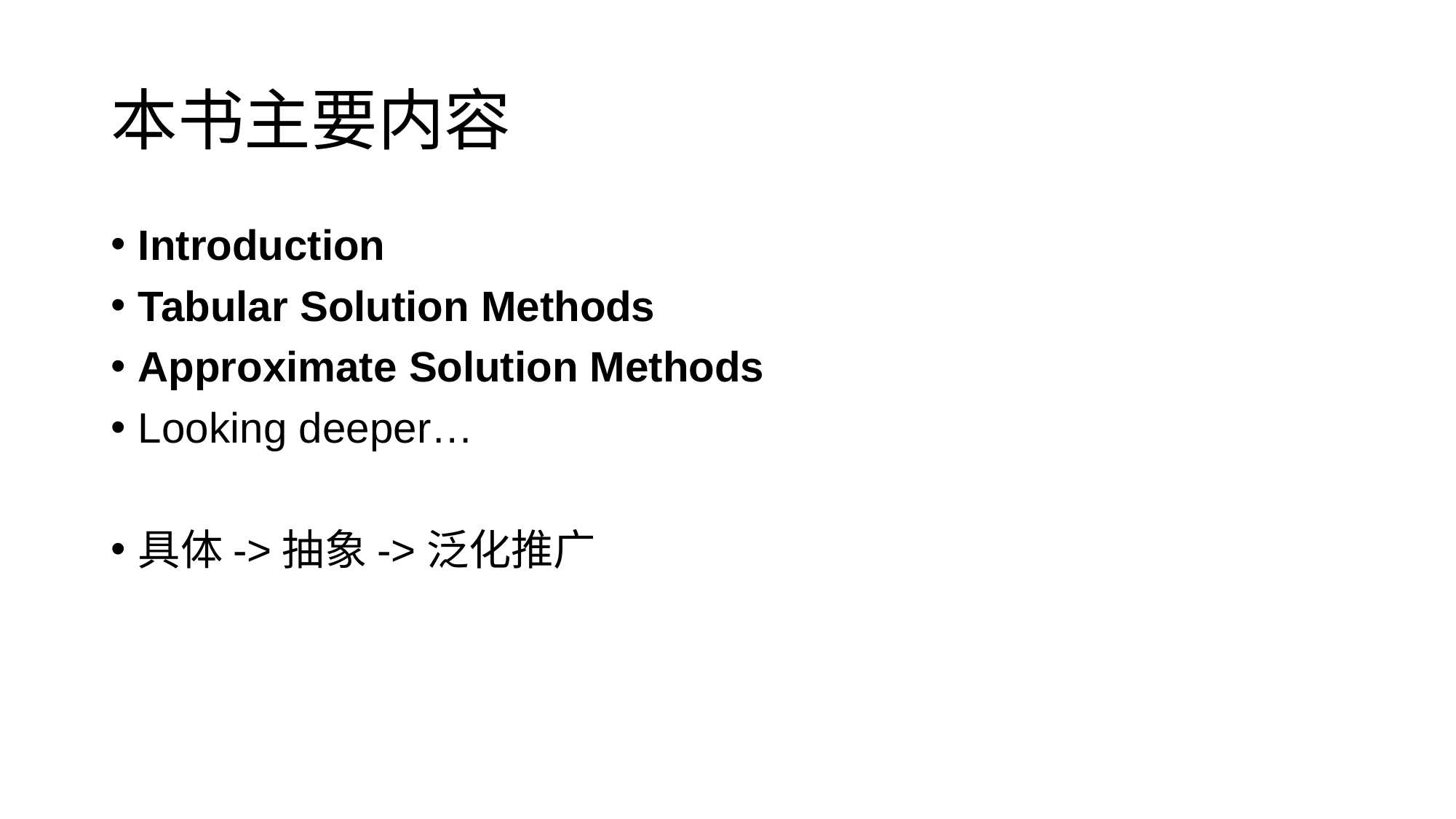

# 本书主要内容
Introduction
Tabular Solution Methods
Approximate Solution Methods
Looking deeper…

具体->抽象->泛化推广